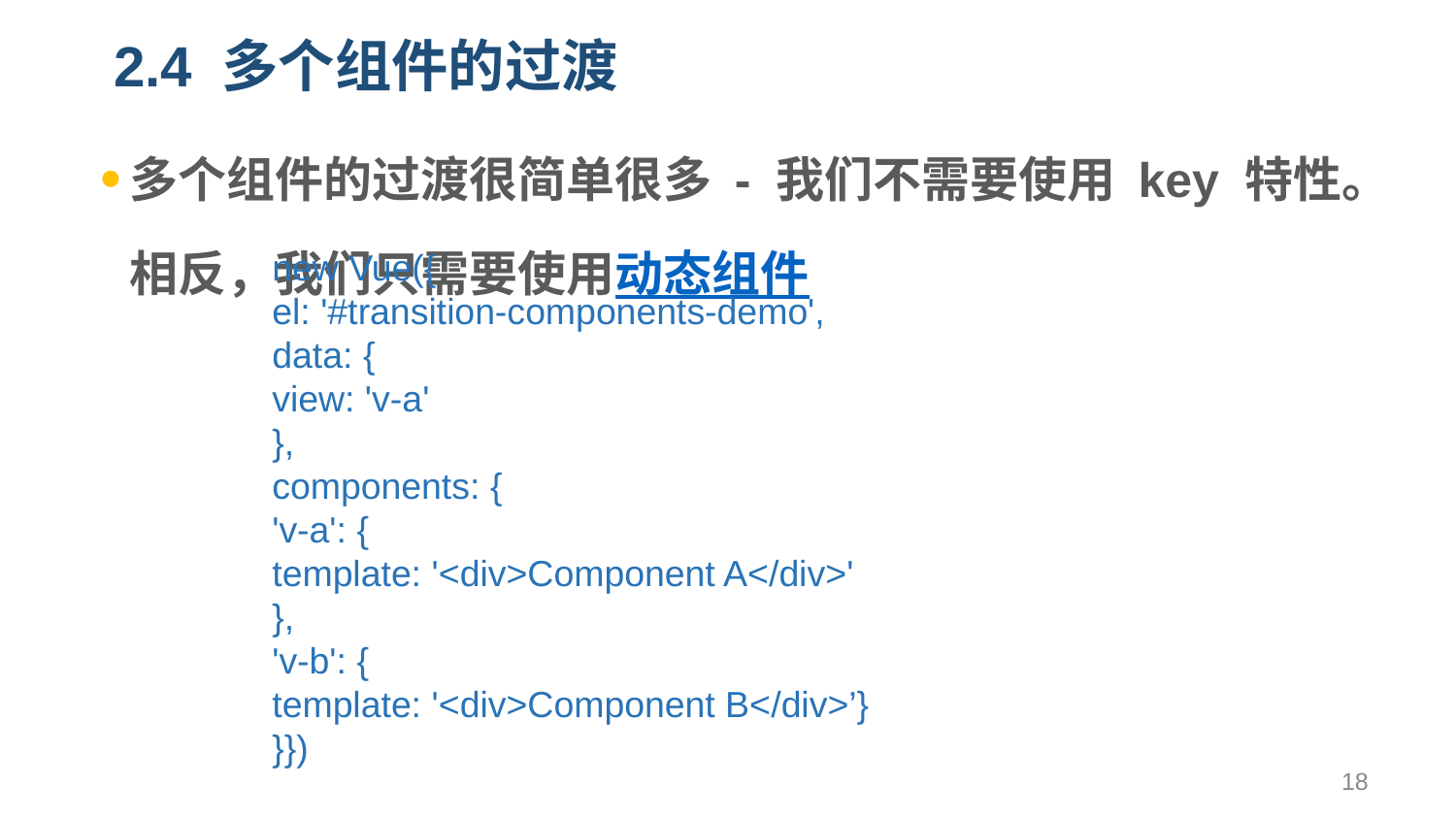

# 2.4 多个组件的过渡
多个组件的过渡很简单很多 - 我们不需要使用 key 特性。相反，我们只需要使用动态组件
new Vue({
el: '#transition-components-demo',
data: {
view: 'v-a'
},
components: {
'v-a': {
template: '<div>Component A</div>'
},
'v-b': {
template: '<div>Component B</div>’}
}})

18